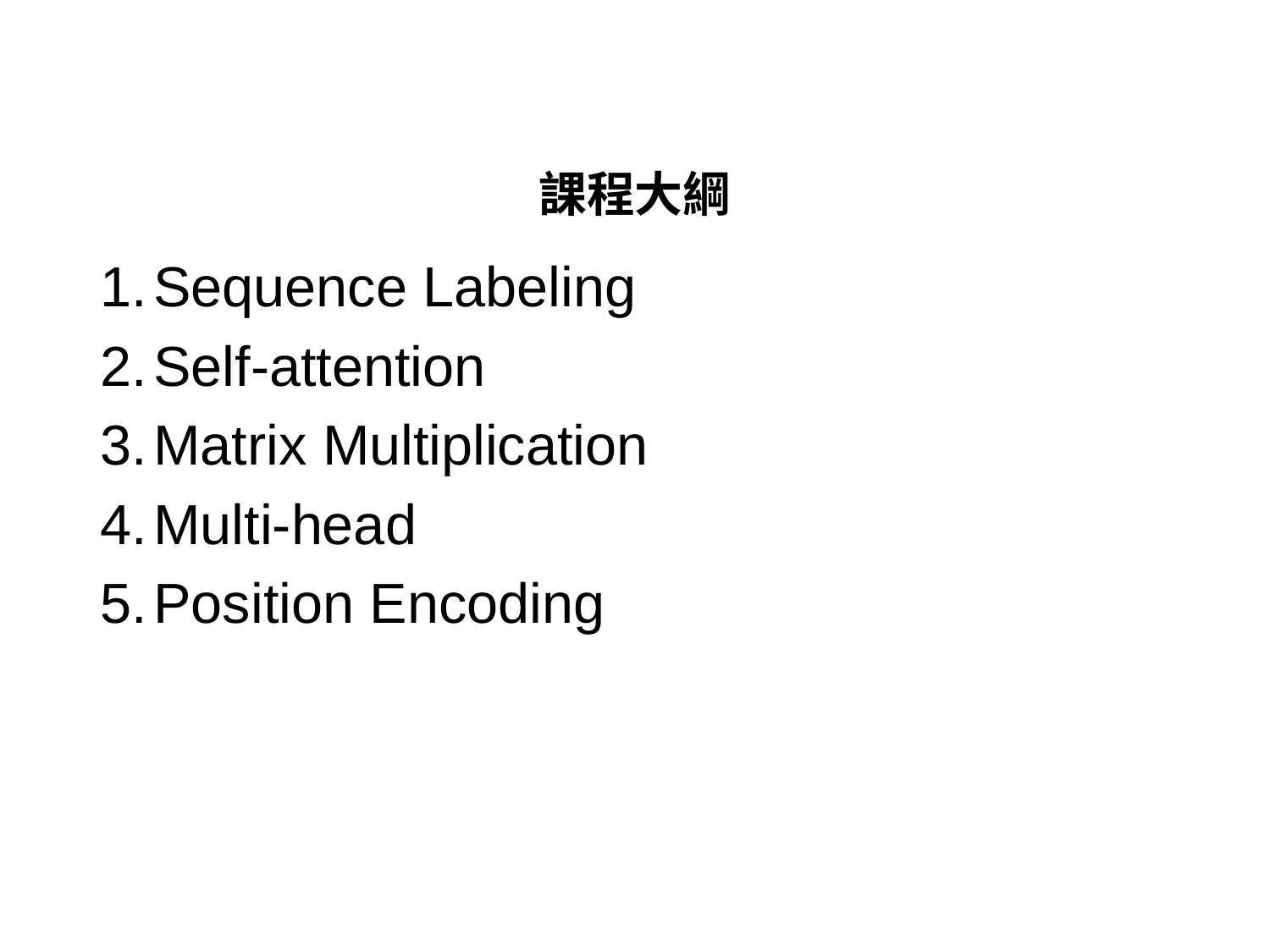

# 課程大綱
Sequence Labeling
Self-attention
Matrix Multiplication
Multi-head
Position Encoding